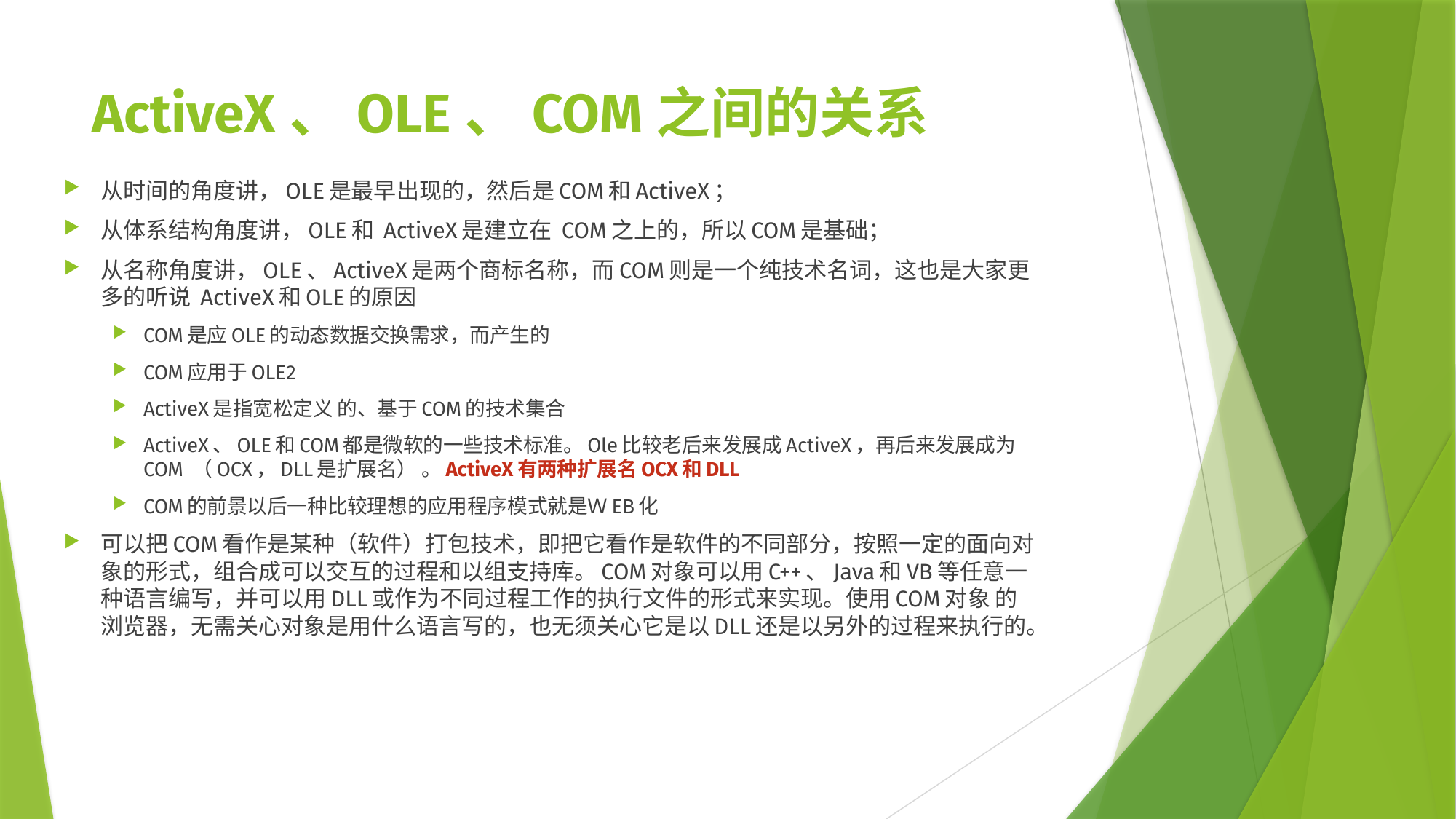

# ActiveX、OLE、COM之间的关系
从时间的角度讲，OLE是最早出现的，然后是COM和ActiveX；
从体系结构角度讲，OLE和 ActiveX是建立在 COM之上的，所以COM是基础；
从名称角度讲，OLE、ActiveX是两个商标名称，而COM则是一个纯技术名词，这也是大家更多的听说 ActiveX和OLE的原因
COM是应OLE的动态数据交换需求，而产生的
COM应用于OLE2
ActiveX是指宽松定义 的、基于COM的技术集合
ActiveX、OLE和COM都是微软的一些技术标准。Ole比较老后来发展成ActiveX，再后来发展成为COM （OCX，DLL是扩展名） 。ActiveX有两种扩展名OCX和DLL
COM的前景以后一种比较理想的应用程序模式就是ＷEB化
可以把COM看作是某种（软件）打包技术，即把它看作是软件的不同部分，按照一定的面向对象的形式，组合成可以交互的过程和以组支持库。COM对象可以用C++、Java和VB等任意一种语言编写，并可以用DLL或作为不同过程工作的执行文件的形式来实现。使用COM对象 的浏览器，无需关心对象是用什么语言写的，也无须关心它是以DLL还是以另外的过程来执行的。